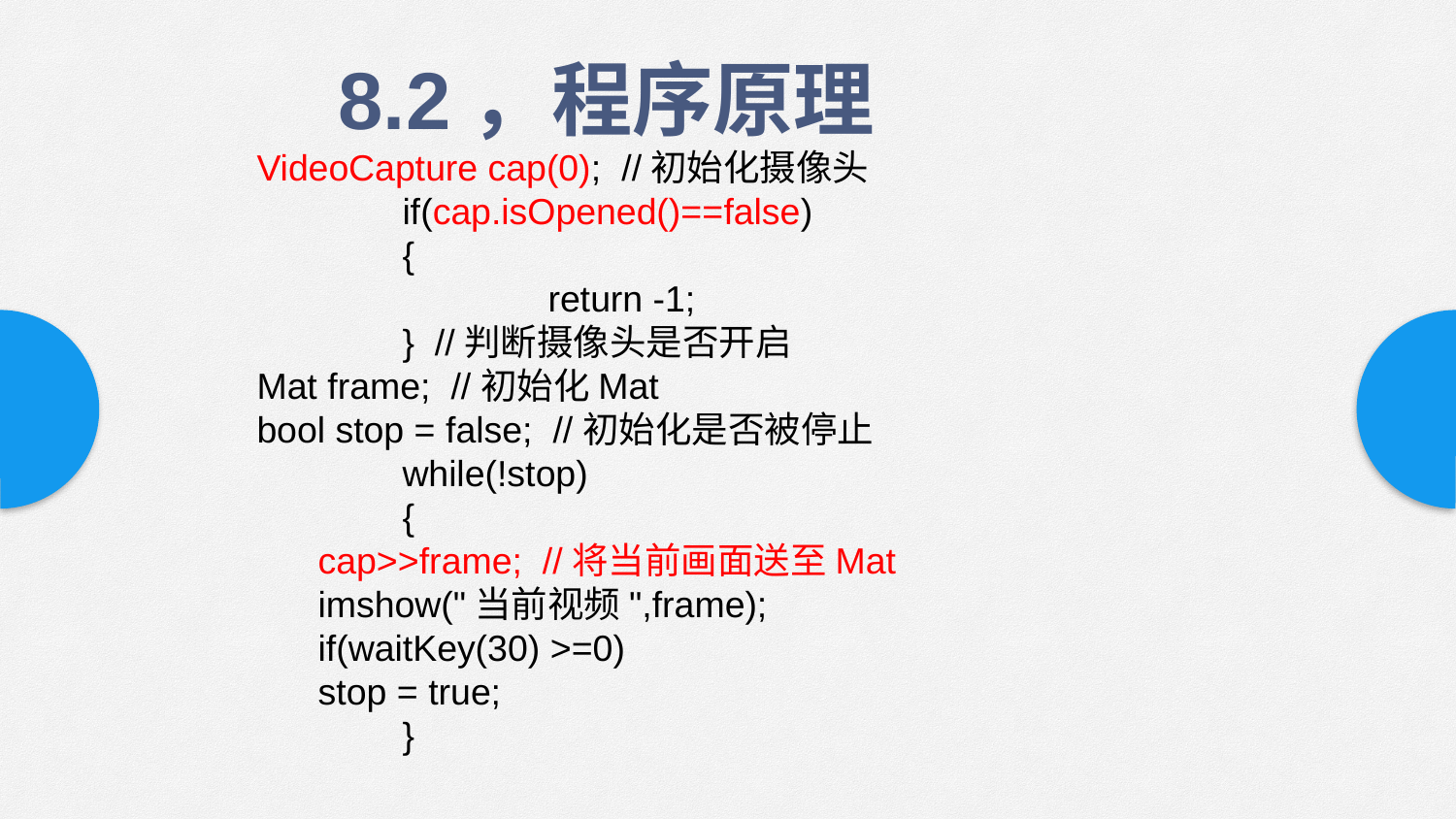

8.2，程序原理

VideoCapture cap(0);  //初始化摄像头
	if(cap.isOpened()==false)
	{
		return -1;
	}  //判断摄像头是否开启
Mat frame;  //初始化Mat
bool stop = false;  //初始化是否被停止
	while(!stop)
	{
      cap>>frame;  //将当前画面送至Mat
      imshow("当前视频",frame);
      if(waitKey(30) >=0)
      stop = true;
	}